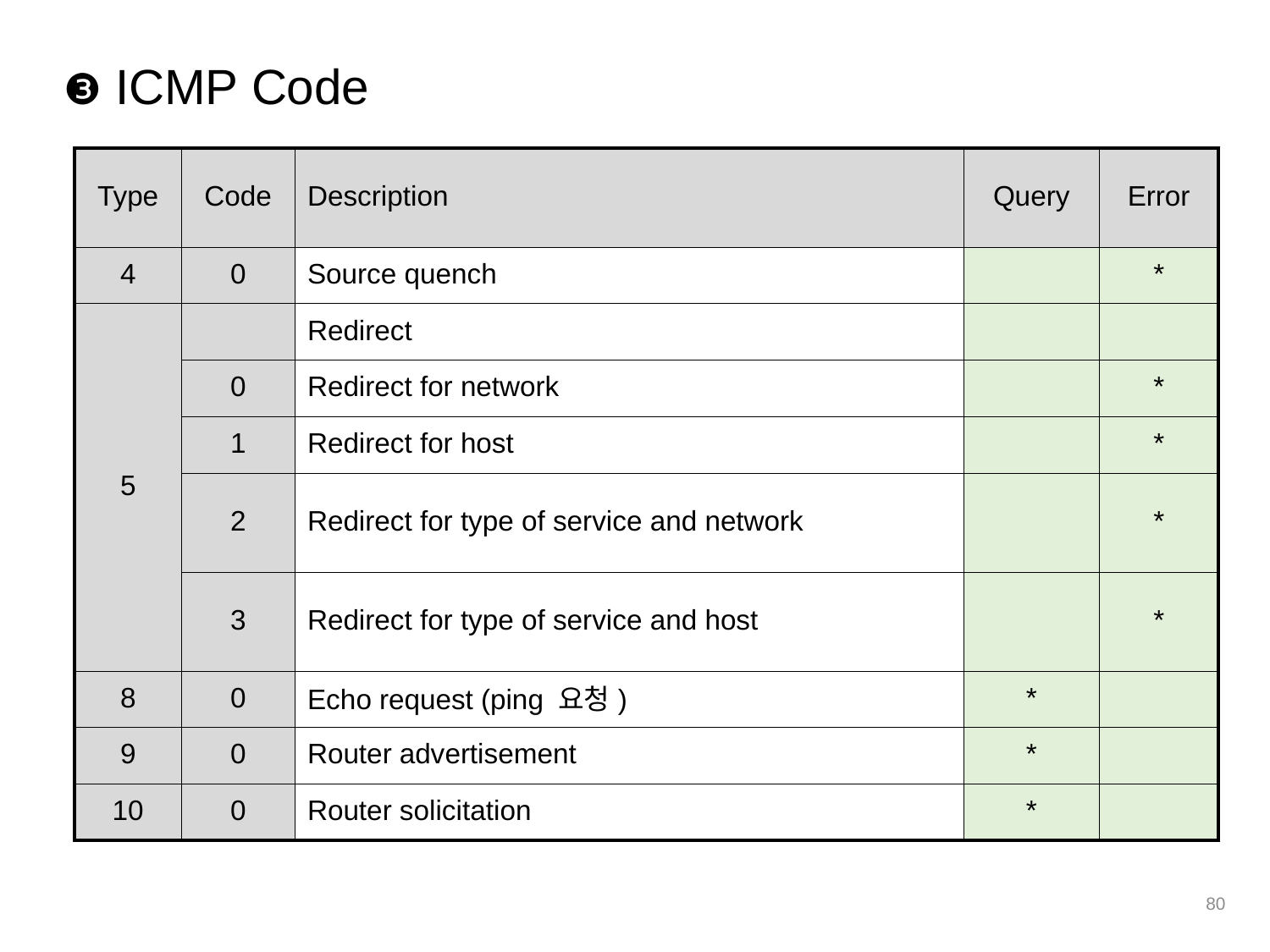

❸ ICMP Code
| Type | Code | Description | Query | Error |
| --- | --- | --- | --- | --- |
| 4 | 0 | Source quench |  | \* |
| 5 |  | Redirect |  |  |
|  | 0 | Redirect for network |  | \* |
|  | 1 | Redirect for host |  | \* |
|  | 2 | Redirect for type of service and network |  | \* |
|  | 3 | Redirect for type of service and host |  | \* |
| 8 | 0 | Echo request (ping 요청) | \* |  |
| 9 | 0 | Router advertisement | \* |  |
| 10 | 0 | Router solicitation | \* |  |
80